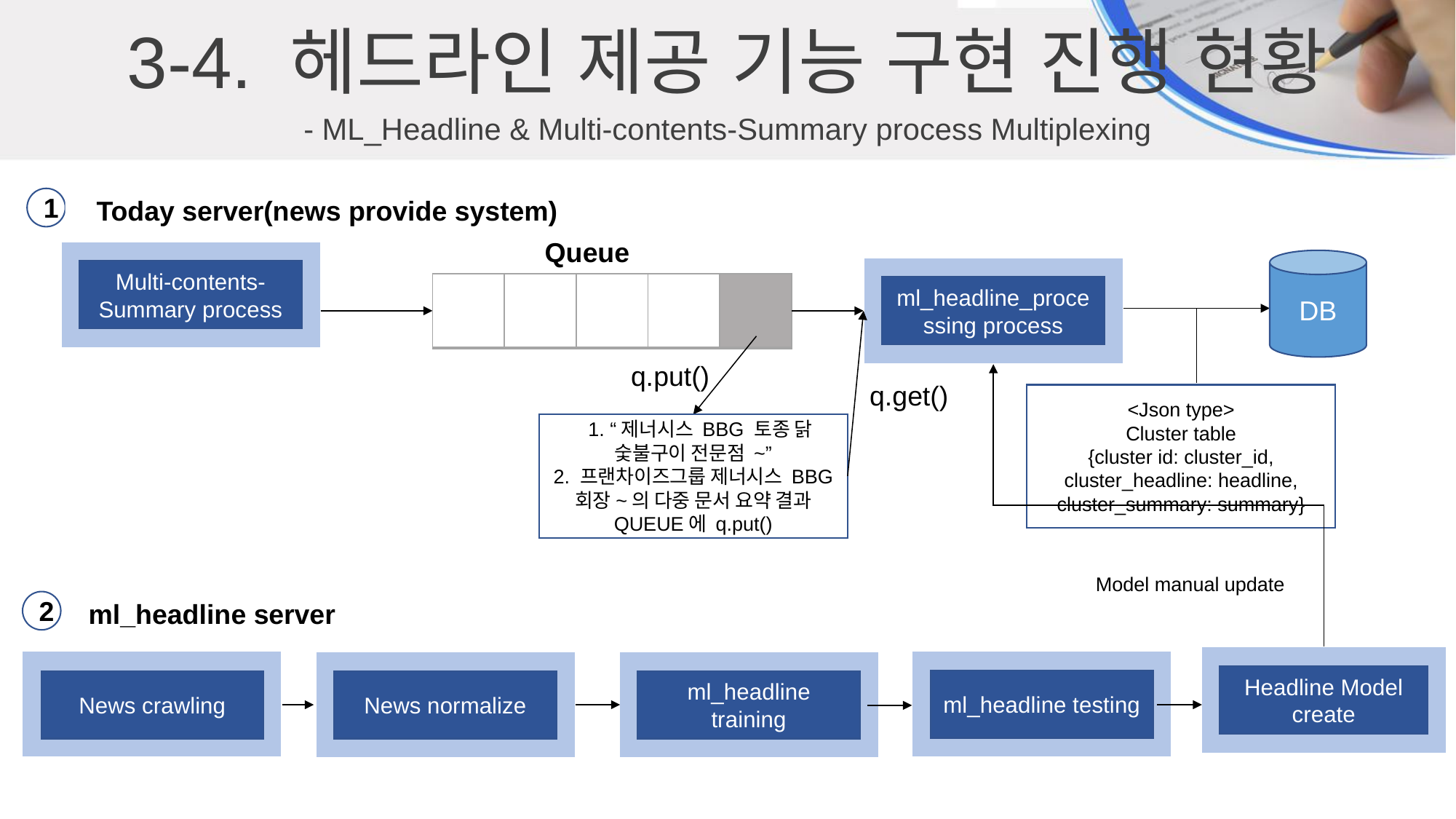

3-4. 헤드라인 제공 기능 구현 진행 현황
- ML_Headline & Multi-contents-Summary process Multiplexing
1
Today server(news provide system)
 Queue

DB

Multi-contents-
Summary process
|  |  |  |  |  |
| --- | --- | --- | --- | --- |
ml_headline_processing process
q.put()
q.get()
<Json type>
Cluster table
{cluster id: cluster_id,
cluster_headline: headline,
cluster_summary: summary}
U1. “제너시스 BBG 토종 닭 숯불구이 전문점 ~”
2. 프랜차이즈그룹 제너시스 BBG 회장~의 다중 문서 요약 결과 QUEUE에 q.put()
Model manual update
2
ml_headline server

Headline Model create
ml_headline testing
News crawling
ml_headline training
News normalize